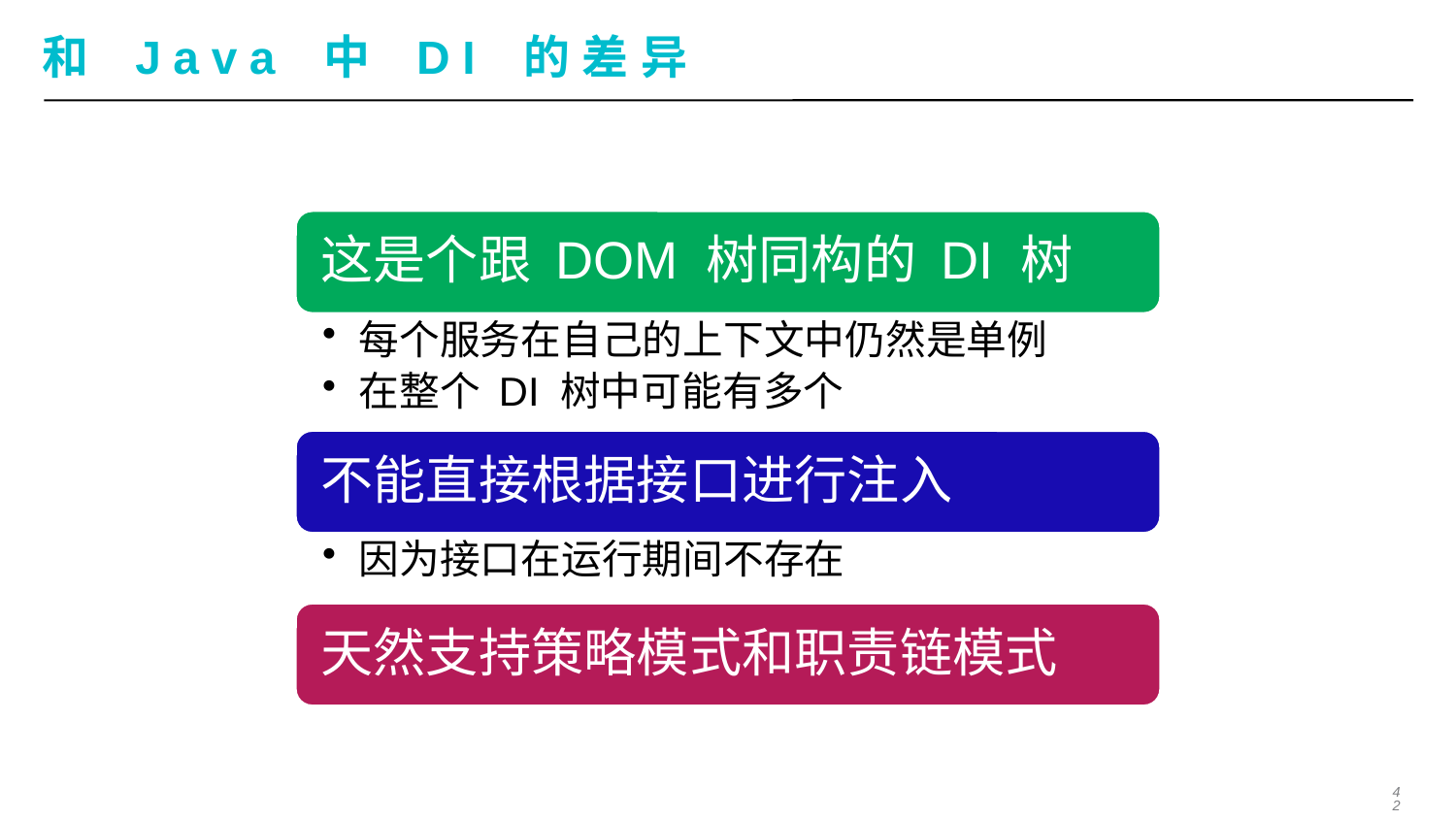

# 和 Java 中 DI 的差异
这是个跟 DOM 树同构的 DI 树
每个服务在自己的上下文中仍然是单例
在整个 DI 树中可能有多个
不能直接根据接口进行注入
因为接口在运行期间不存在
天然支持策略模式和职责链模式
42